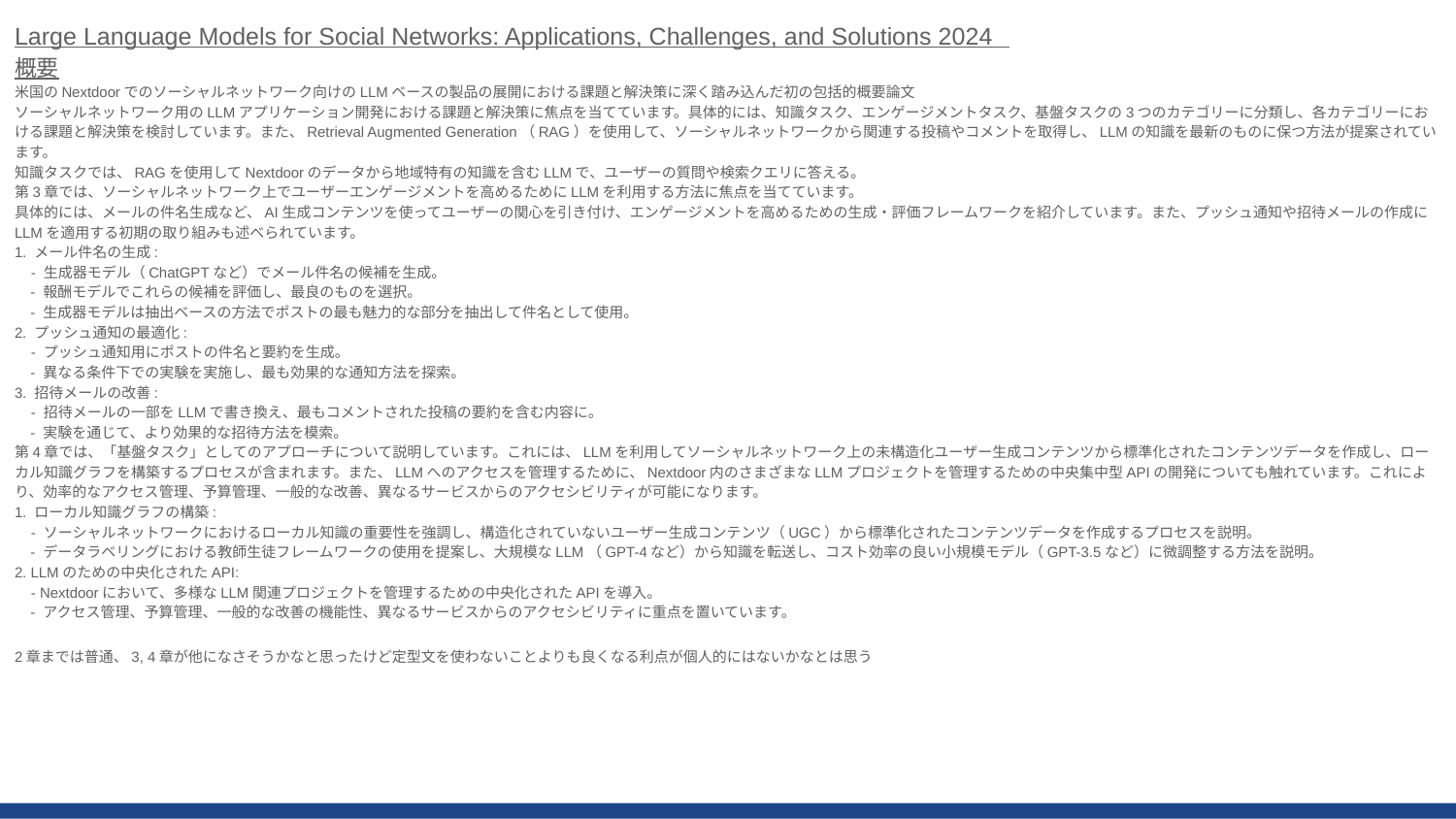

Large Language Models for Social Networks: Applications, Challenges, and Solutions 2024
概要
米国のNextdoorでのソーシャルネットワーク向けのLLMベースの製品の展開における課題と解決策に深く踏み込んだ初の包括的概要論文
ソーシャルネットワーク用のLLMアプリケーション開発における課題と解決策に焦点を当てています。具体的には、知識タスク、エンゲージメントタスク、基盤タスクの3つのカテゴリーに分類し、各カテゴリーにおける課題と解決策を検討しています。また、Retrieval Augmented Generation（RAG）を使用して、ソーシャルネットワークから関連する投稿やコメントを取得し、LLMの知識を最新のものに保つ方法が提案されています。
知識タスクでは、RAGを使用してNextdoorのデータから地域特有の知識を含むLLMで、ユーザーの質問や検索クエリに答える。
第3章では、ソーシャルネットワーク上でユーザーエンゲージメントを高めるためにLLMを利用する方法に焦点を当てています。
具体的には、メールの件名生成など、AI生成コンテンツを使ってユーザーの関心を引き付け、エンゲージメントを高めるための生成・評価フレームワークを紹介しています。また、プッシュ通知や招待メールの作成にLLMを適用する初期の取り組みも述べられています。
1. メール件名の生成:
    - 生成器モデル（ChatGPTなど）でメール件名の候補を生成。
    - 報酬モデルでこれらの候補を評価し、最良のものを選択。
    - 生成器モデルは抽出ベースの方法でポストの最も魅力的な部分を抽出して件名として使用。
2. プッシュ通知の最適化:
    - プッシュ通知用にポストの件名と要約を生成。
    - 異なる条件下での実験を実施し、最も効果的な通知方法を探索。
3. 招待メールの改善:
    - 招待メールの一部をLLMで書き換え、最もコメントされた投稿の要約を含む内容に。
    - 実験を通じて、より効果的な招待方法を模索。
第4章では、「基盤タスク」としてのアプローチについて説明しています。これには、LLMを利用してソーシャルネットワーク上の未構造化ユーザー生成コンテンツから標準化されたコンテンツデータを作成し、ローカル知識グラフを構築するプロセスが含まれます。また、LLMへのアクセスを管理するために、Nextdoor内のさまざまなLLMプロジェクトを管理するための中央集中型APIの開発についても触れています。これにより、効率的なアクセス管理、予算管理、一般的な改善、異なるサービスからのアクセシビリティが可能になります。
1. ローカル知識グラフの構築:
    - ソーシャルネットワークにおけるローカル知識の重要性を強調し、構造化されていないユーザー生成コンテンツ（UGC）から標準化されたコンテンツデータを作成するプロセスを説明。
    - データラベリングにおける教師生徒フレームワークの使用を提案し、大規模なLLM（GPT-4など）から知識を転送し、コスト効率の良い小規模モデル（GPT-3.5など）に微調整する方法を説明。
2. LLMのための中央化されたAPI:
    - Nextdoorにおいて、多様なLLM関連プロジェクトを管理するための中央化されたAPIを導入。
    - アクセス管理、予算管理、一般的な改善の機能性、異なるサービスからのアクセシビリティに重点を置いています。
2章までは普通、3, 4章が他になさそうかなと思ったけど定型文を使わないことよりも良くなる利点が個人的にはないかなとは思う